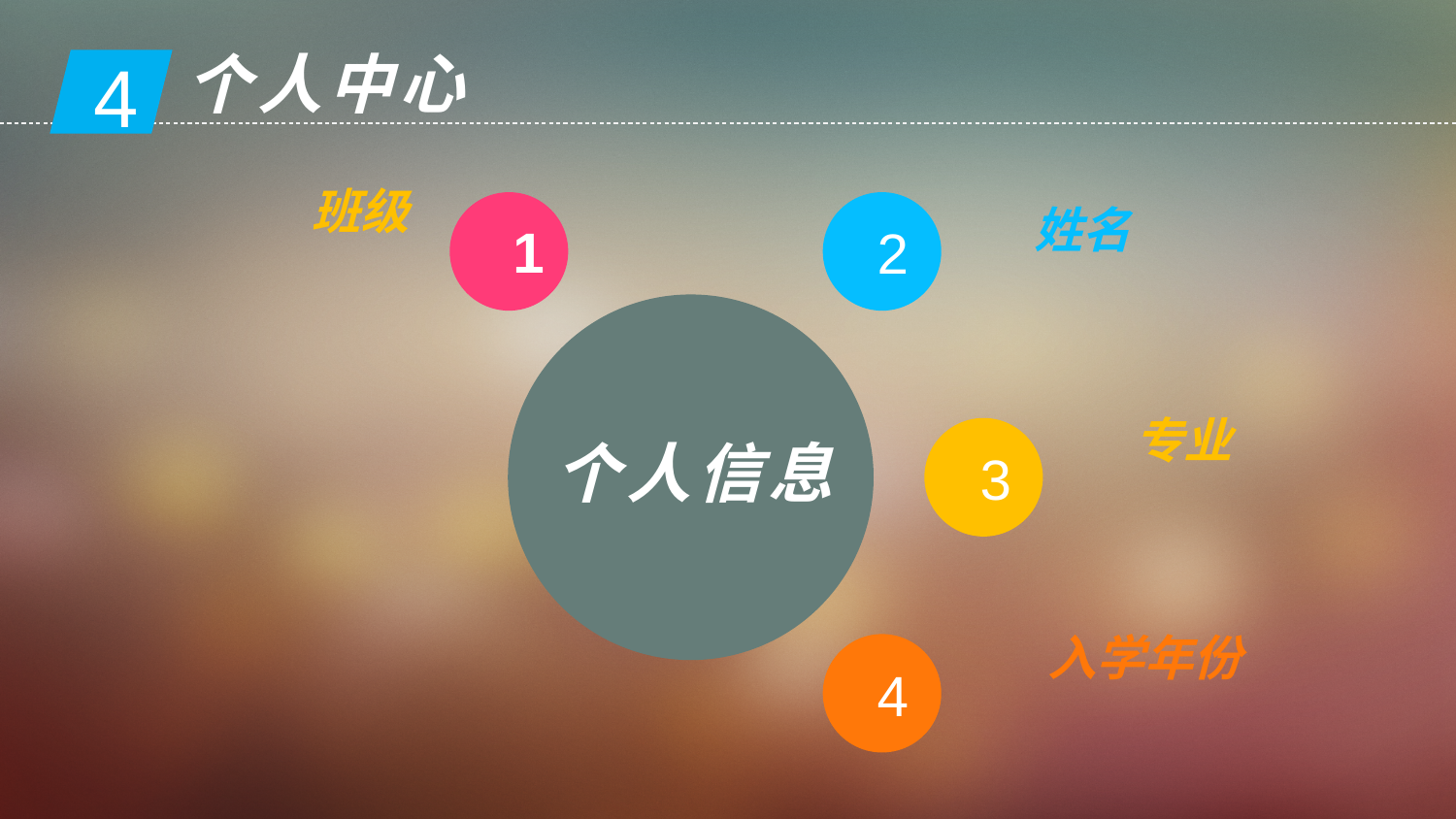

个人中心
班级
姓名

     1
  2

专业

       个人信息
  3
入学年份

  4